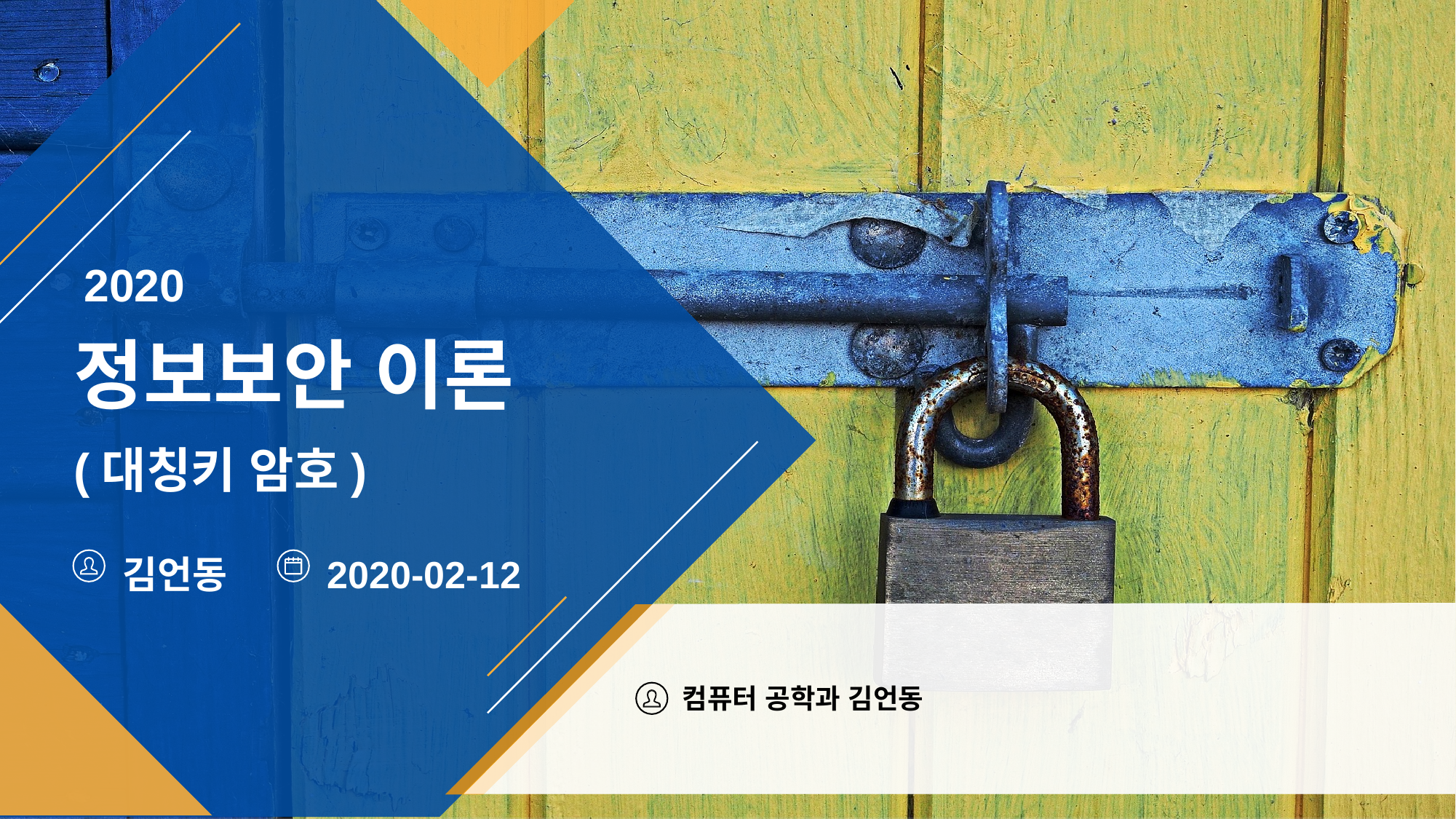

2020
정보보안 이론

(대칭키 암호)

김언동
2020-02-12

컴퓨터 공학과 김언동